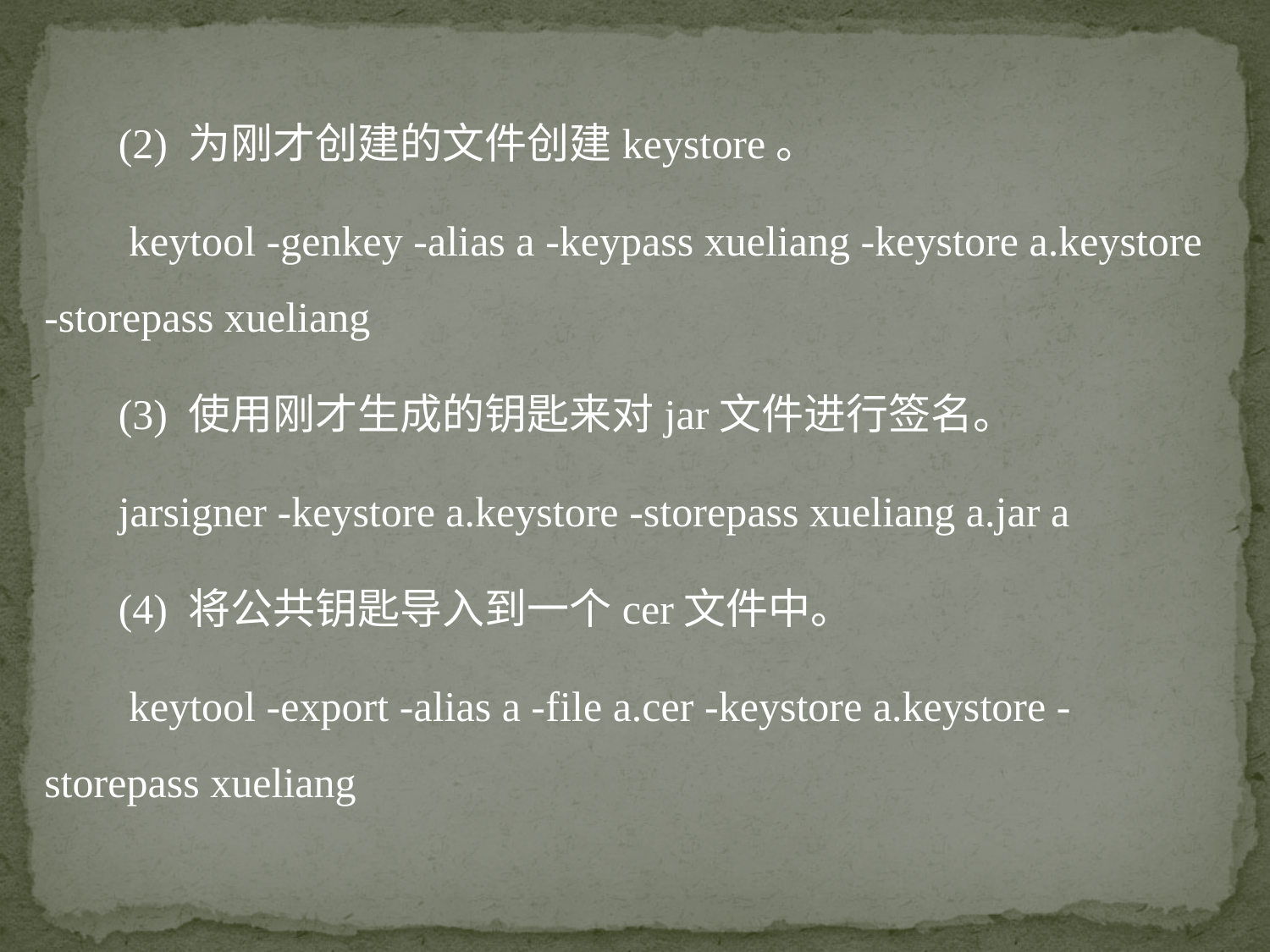

(2) 为刚才创建的文件创建keystore。
        keytool -genkey -alias a -keypass xueliang -keystore a.keystore -storepass xueliang
       (3) 使用刚才生成的钥匙来对jar文件进行签名。
       jarsigner -keystore a.keystore -storepass xueliang a.jar a
       (4) 将公共钥匙导入到一个cer文件中。
        keytool -export -alias a -file a.cer -keystore a.keystore -storepass xueliang